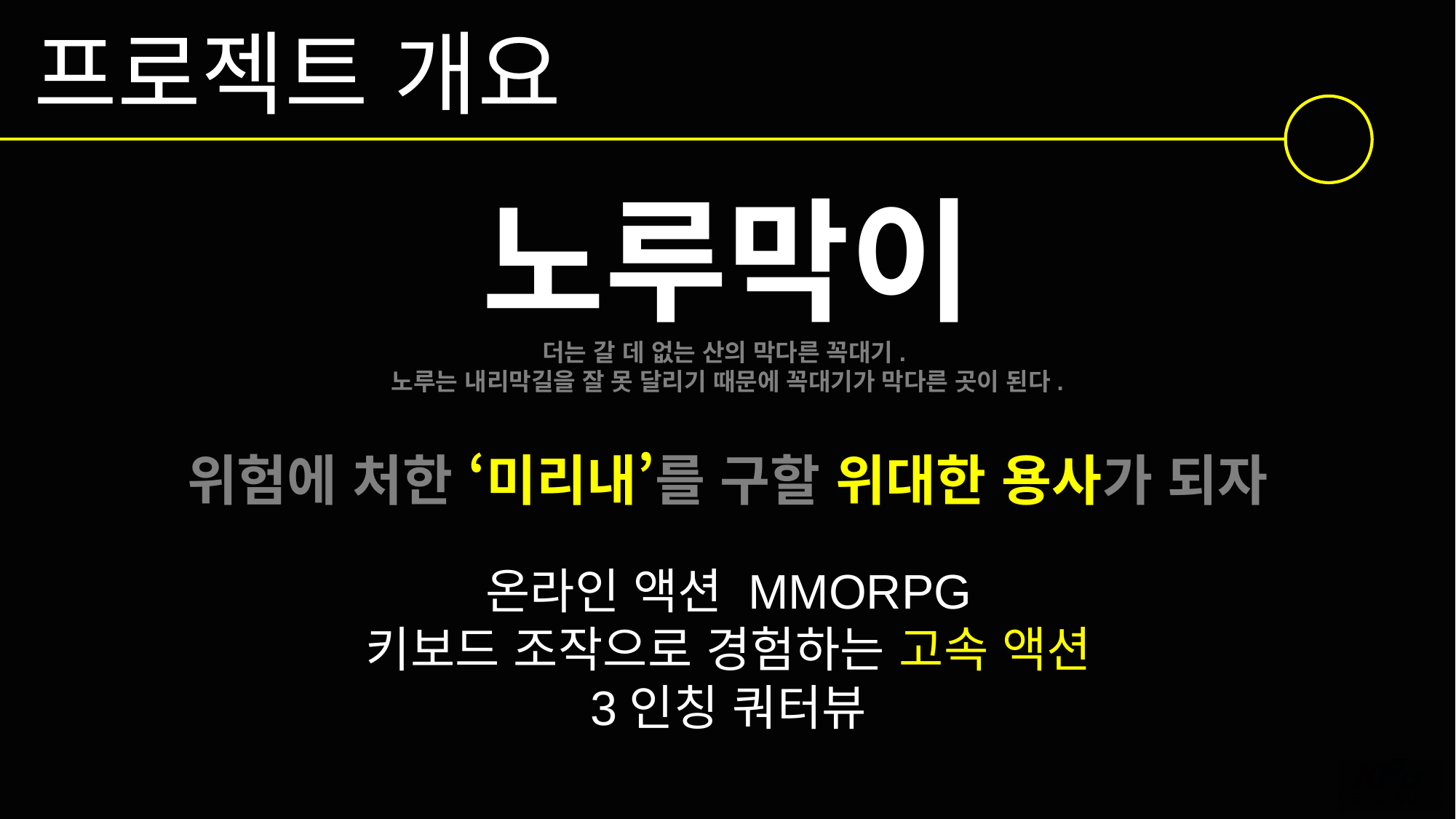

프로젝트 개요

노루막이
더는 갈 데 없는 산의 막다른 꼭대기.
노루는 내리막길을 잘 못 달리기 때문에 꼭대기가 막다른 곳이 된다.
위험에 처한 ‘미리내’를 구할 위대한 용사가 되자
온라인 액션 MMORPG
키보드 조작으로 경험하는 고속 액션
3인칭 쿼터뷰